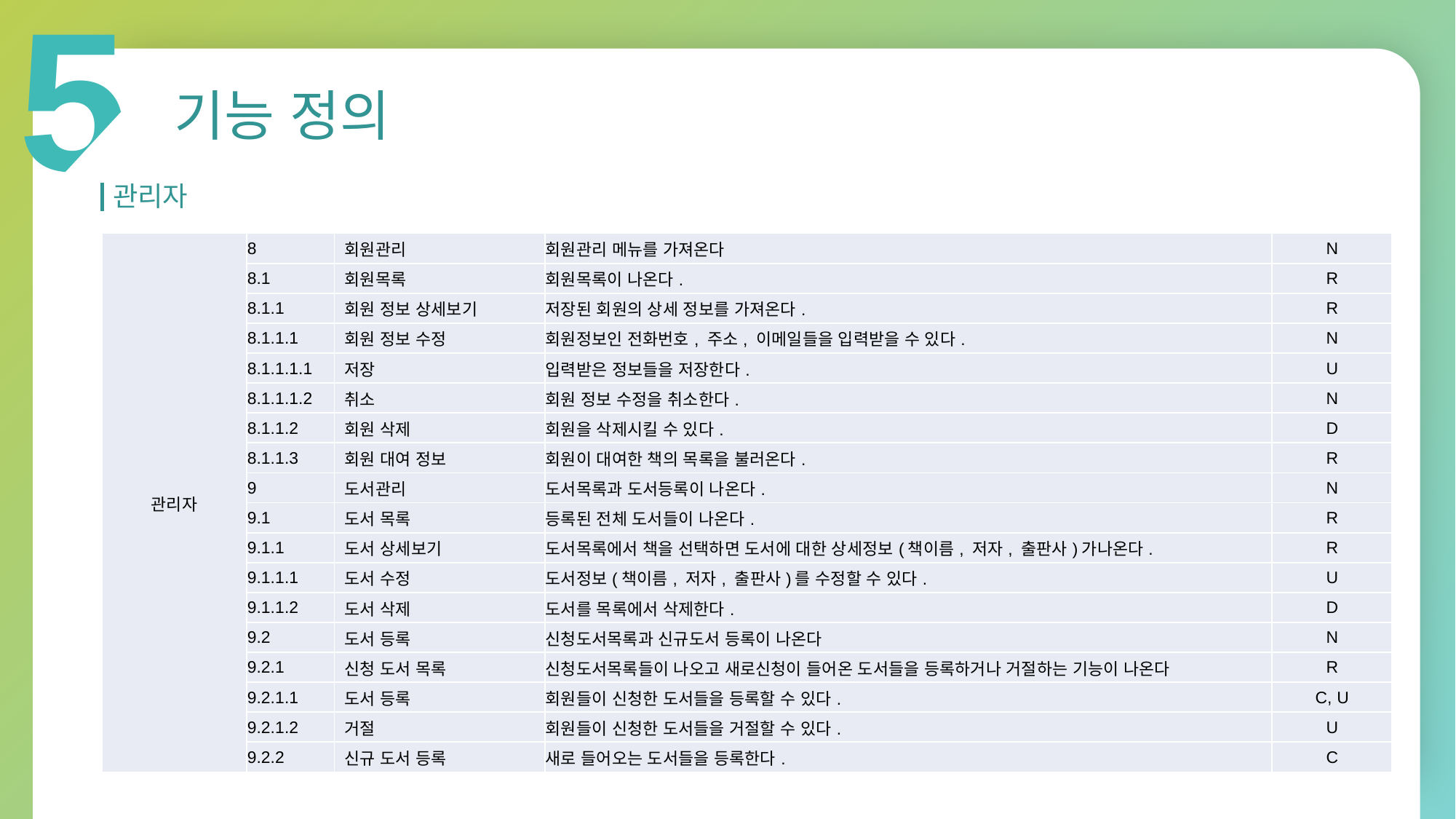

5

기능 정의
관리자
| 관리자 | 8 | 회원관리 | 회원관리 메뉴를 가져온다 | N |
| --- | --- | --- | --- | --- |
|  | 8.1 | 회원목록 | 회원목록이 나온다. | R |
|  | 8.1.1 | 회원 정보 상세보기 | 저장된 회원의 상세 정보를 가져온다. | R |
|  | 8.1.1.1 | 회원 정보 수정 | 회원정보인 전화번호, 주소, 이메일들을 입력받을 수 있다. | N |
|  | 8.1.1.1.1 | 저장 | 입력받은 정보들을 저장한다. | U |
|  | 8.1.1.1.2 | 취소 | 회원 정보 수정을 취소한다. | N |
|  | 8.1.1.2 | 회원 삭제 | 회원을 삭제시킬 수 있다. | D |
|  | 8.1.1.3 | 회원 대여 정보 | 회원이 대여한 책의 목록을 불러온다. | R |
|  | 9 | 도서관리 | 도서목록과 도서등록이 나온다. | N |
|  | 9.1 | 도서 목록 | 등록된 전체 도서들이 나온다. | R |
|  | 9.1.1 | 도서 상세보기 | 도서목록에서 책을 선택하면 도서에 대한 상세정보(책이름, 저자, 출판사)가나온다. | R |
|  | 9.1.1.1 | 도서 수정 | 도서정보(책이름, 저자, 출판사)를 수정할 수 있다. | U |
|  | 9.1.1.2 | 도서 삭제 | 도서를 목록에서 삭제한다. | D |
|  | 9.2 | 도서 등록 | 신청도서목록과 신규도서 등록이 나온다 | N |
|  | 9.2.1 | 신청 도서 목록 | 신청도서목록들이 나오고 새로신청이 들어온 도서들을 등록하거나 거절하는 기능이 나온다 | R |
|  | 9.2.1.1 | 도서 등록 | 회원들이 신청한 도서들을 등록할 수 있다. | C, U |
|  | 9.2.1.2 | 거절 | 회원들이 신청한 도서들을 거절할 수 있다. | U |
|  | 9.2.2 | 신규 도서 등록 | 새로 들어오는 도서들을 등록한다. | C |